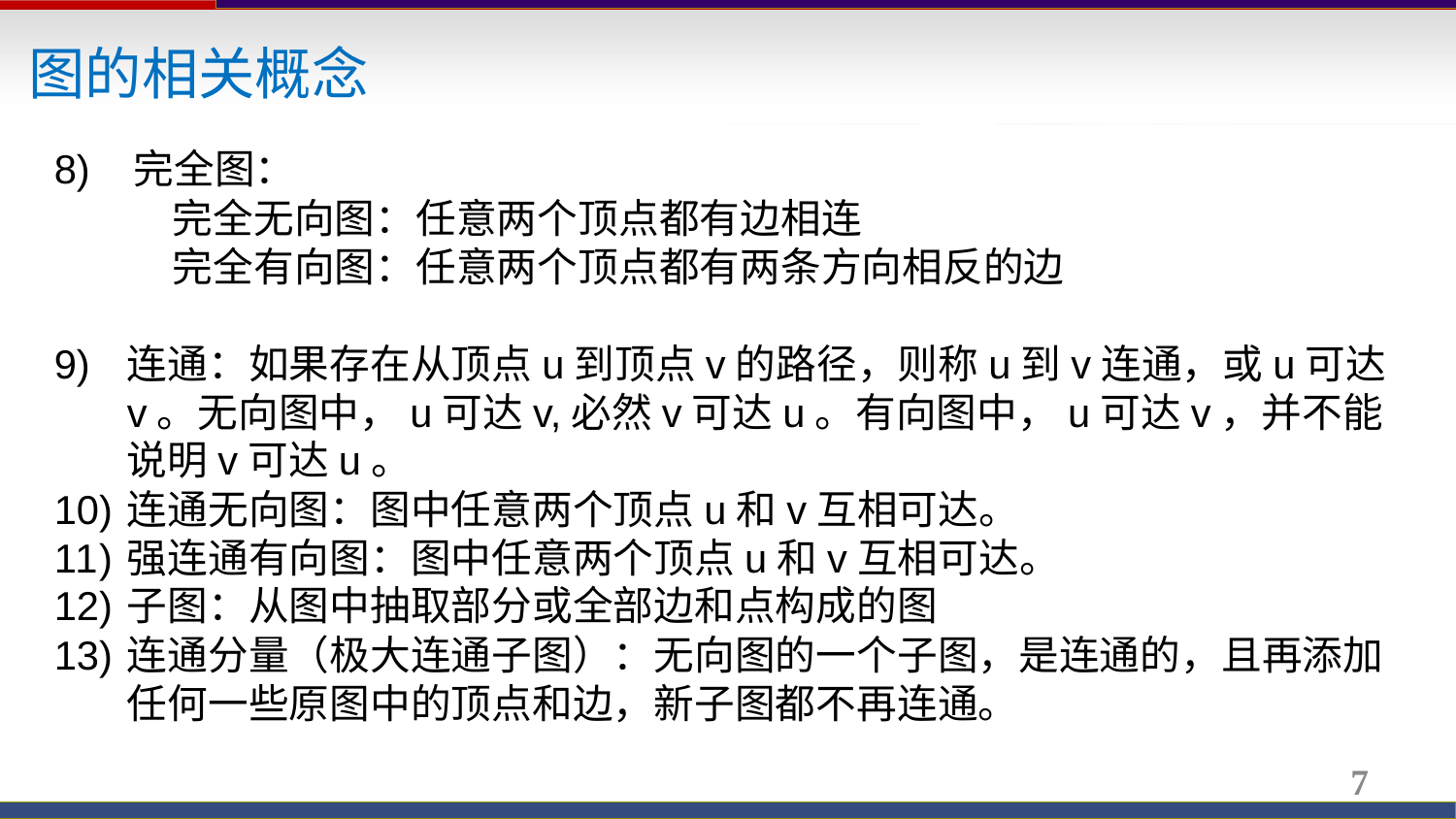

图的相关概念
8)   完全图：
完全无向图：任意两个顶点都有边相连
完全有向图：任意两个顶点都有两条方向相反的边

连通：如果存在从顶点u到顶点v的路径，则称u到v连通，或u可达v。无向图中，u可达v,必然v可达u。有向图中，u可达v，并不能说明v可达u。
连通无向图：图中任意两个顶点u和v互相可达。
强连通有向图：图中任意两个顶点u和v互相可达。
子图：从图中抽取部分或全部边和点构成的图
连通分量（极大连通子图）：无向图的一个子图，是连通的，且再添加任何一些原图中的顶点和边，新子图都不再连通。